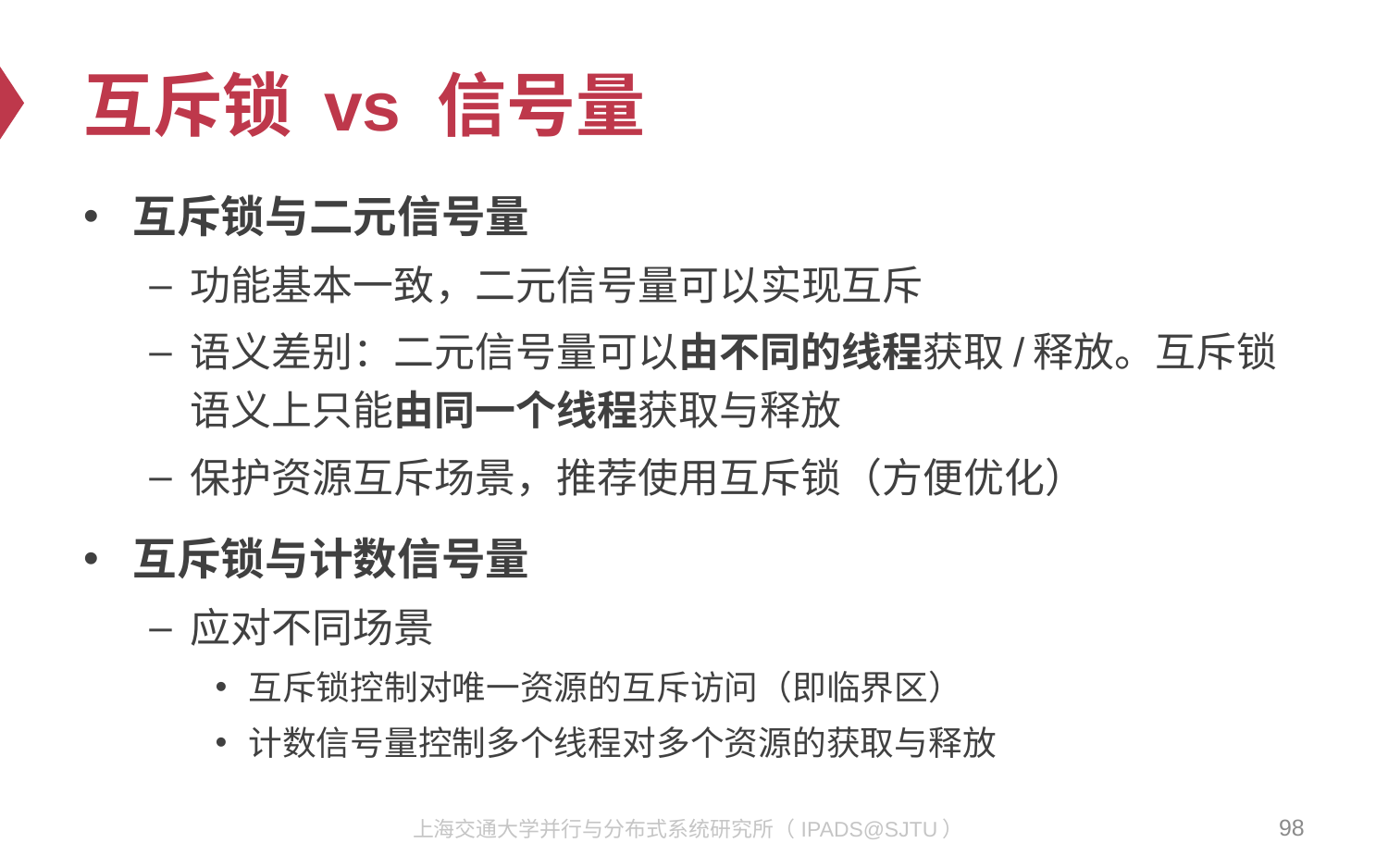

# 互斥锁 vs 信号量
互斥锁与二元信号量
功能基本一致，二元信号量可以实现互斥
语义差别：二元信号量可以由不同的线程获取/释放。互斥锁语义上只能由同一个线程获取与释放
保护资源互斥场景，推荐使用互斥锁（方便优化）
互斥锁与计数信号量
应对不同场景
互斥锁控制对唯一资源的互斥访问（即临界区）
计数信号量控制多个线程对多个资源的获取与释放
98
上海交通大学并行与分布式系统研究所（IPADS@SJTU）